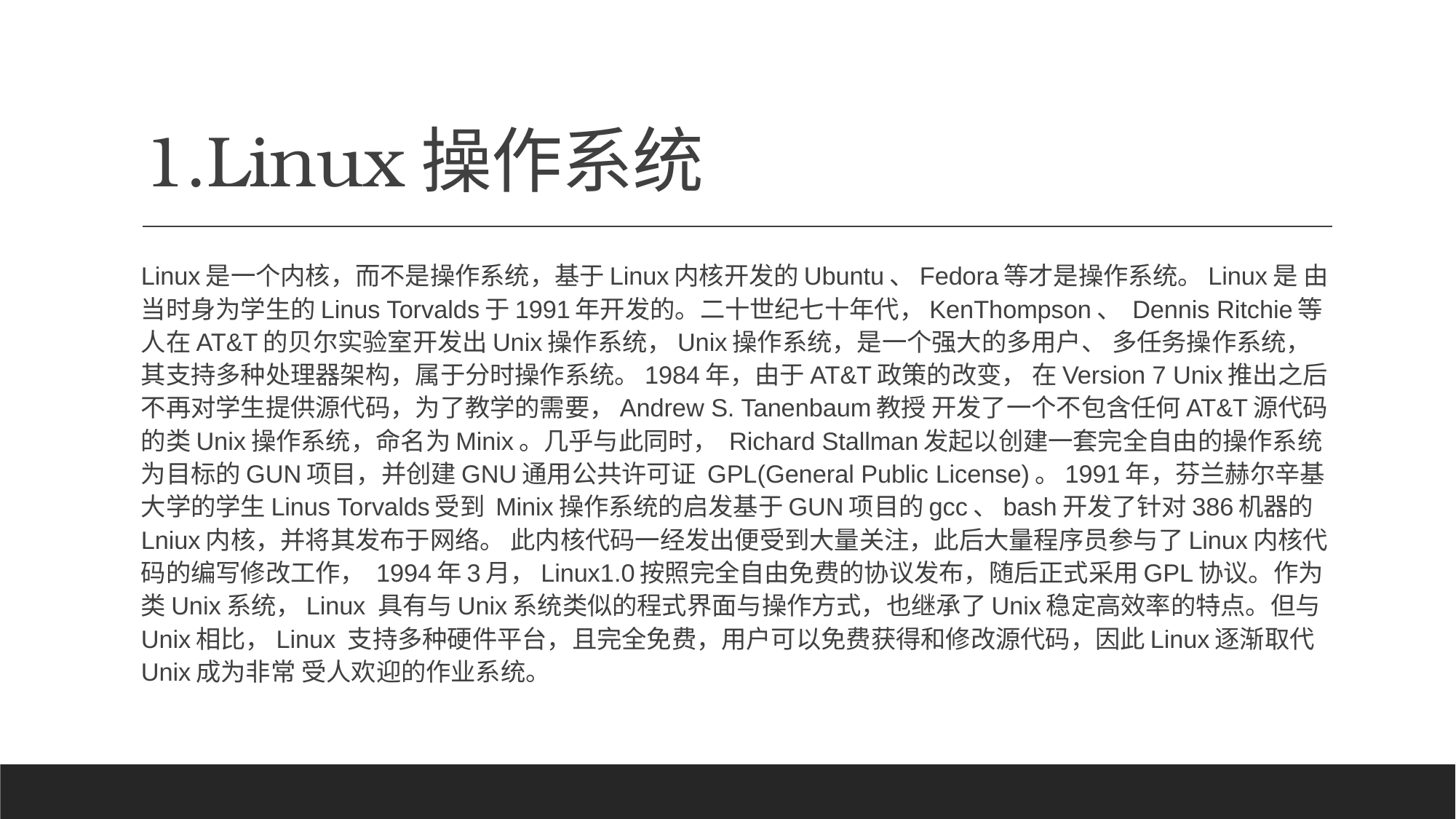

# 1.Linux操作系统
Linux是一个内核，而不是操作系统，基于Linux内核开发的Ubuntu、Fedora等才是操作系统。Linux是 由当时身为学生的Linus Torvalds于1991年开发的。二十世纪七十年代，KenThompson、 Dennis Ritchie等人在AT&T的贝尔实验室开发出Unix操作系统，Unix操作系统，是一个强大的多用户、 多任务操作系统，其支持多种处理器架构，属于分时操作系统。1984年，由于AT&T政策的改变， 在Version 7 Unix推出之后不再对学生提供源代码，为了教学的需要，Andrew S. Tanenbaum教授 开发了一个不包含任何AT&T源代码的类Unix操作系统，命名为Minix。几乎与此同时， Richard Stallman发起以创建一套完全自由的操作系统为目标的GUN项目，并创建GNU通用公共许可证 GPL(General Public License)。1991年，芬兰赫尔辛基大学的学生Linus Torvalds受到 Minix操作系统的启发基于GUN项目的gcc、bash开发了针对386机器的Lniux内核，并将其发布于网络。 此内核代码一经发出便受到大量关注，此后大量程序员参与了Linux内核代码的编写修改工作， 1994年3月，Linux1.0按照完全自由免费的协议发布，随后正式采用GPL协议。作为类Unix系统，Linux 具有与Unix系统类似的程式界面与操作方式，也继承了Unix稳定高效率的特点。但与Unix相比，Linux 支持多种硬件平台，且完全免费，用户可以免费获得和修改源代码，因此Linux逐渐取代Unix成为非常 受人欢迎的作业系统。